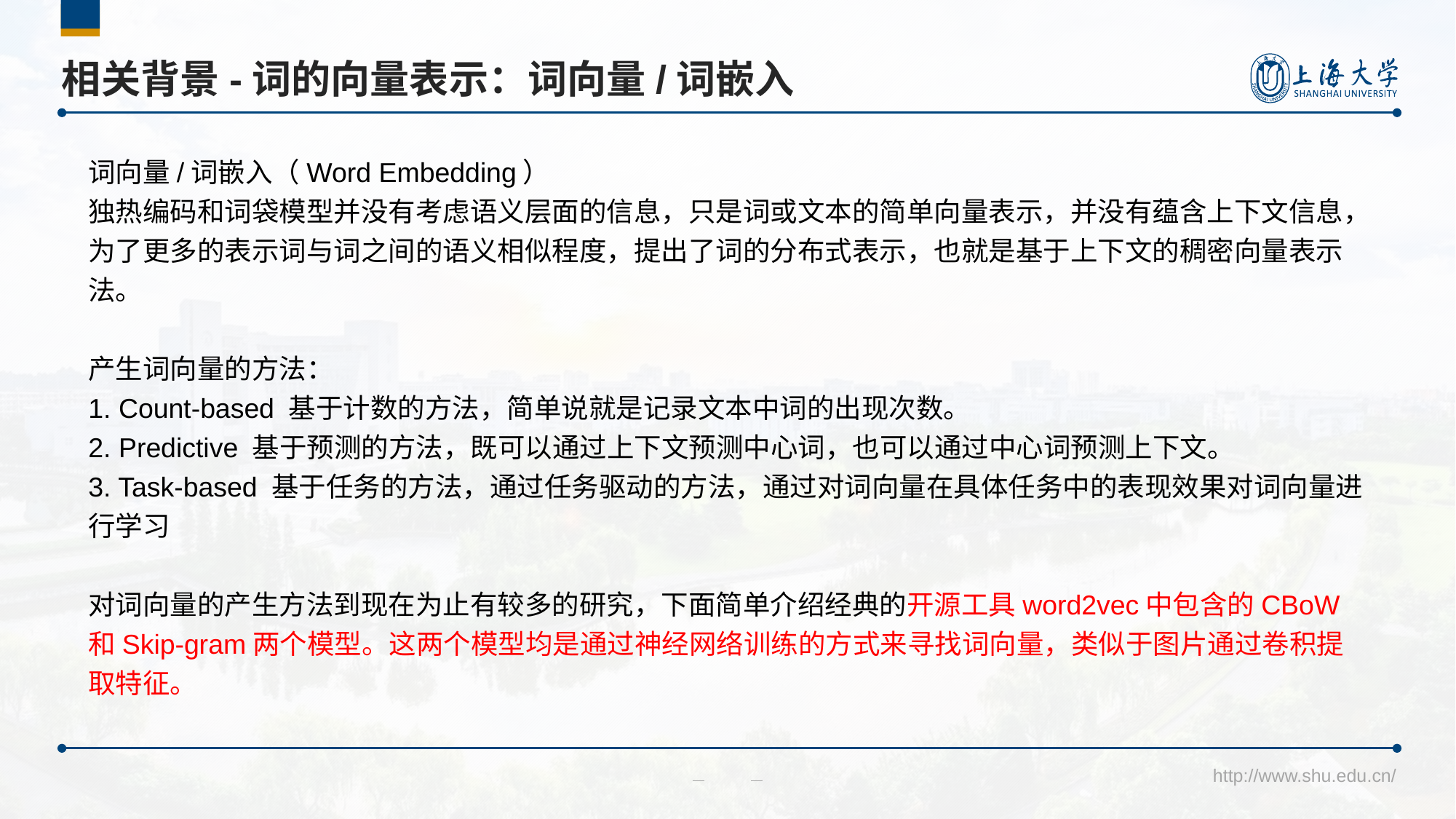

# 相关背景-词的向量表示：词向量/词嵌入
词向量/词嵌入（Word Embedding）
独热编码和词袋模型并没有考虑语义层面的信息，只是词或文本的简单向量表示，并没有蕴含上下文信息，为了更多的表示词与词之间的语义相似程度，提出了词的分布式表示，也就是基于上下文的稠密向量表示法。

产生词向量的方法：
1. Count-based 基于计数的方法，简单说就是记录文本中词的出现次数。
2. Predictive 基于预测的方法，既可以通过上下文预测中心词，也可以通过中心词预测上下文。
3. Task-based 基于任务的方法，通过任务驱动的方法，通过对词向量在具体任务中的表现效果对词向量进行学习

对词向量的产生方法到现在为止有较多的研究，下面简单介绍经典的开源工具word2vec中包含的CBoW和Skip-gram两个模型。这两个模型均是通过神经网络训练的方式来寻找词向量，类似于图片通过卷积提取特征。
13